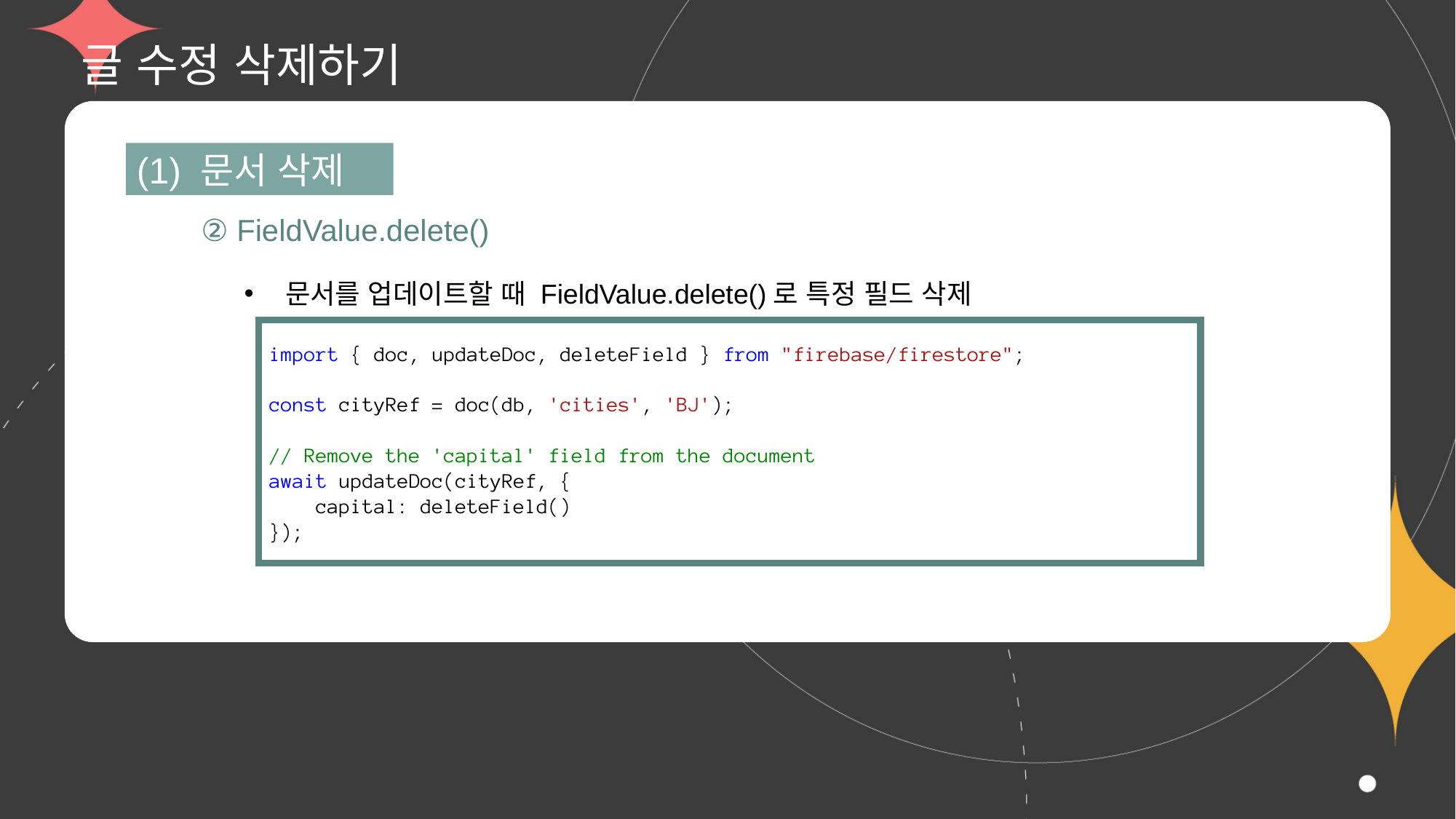

# 글 수정 삭제하기
(1) 문서 삭제
② FieldValue.delete()
문서를 업데이트할 때 FieldValue.delete()로 특정 필드 삭제
import { doc, updateDoc, deleteField } from "firebase/firestore";

const cityRef = doc(db, 'cities', 'BJ');
// Remove the 'capital' field from the document
await updateDoc(cityRef, {
    capital: deleteField()
});